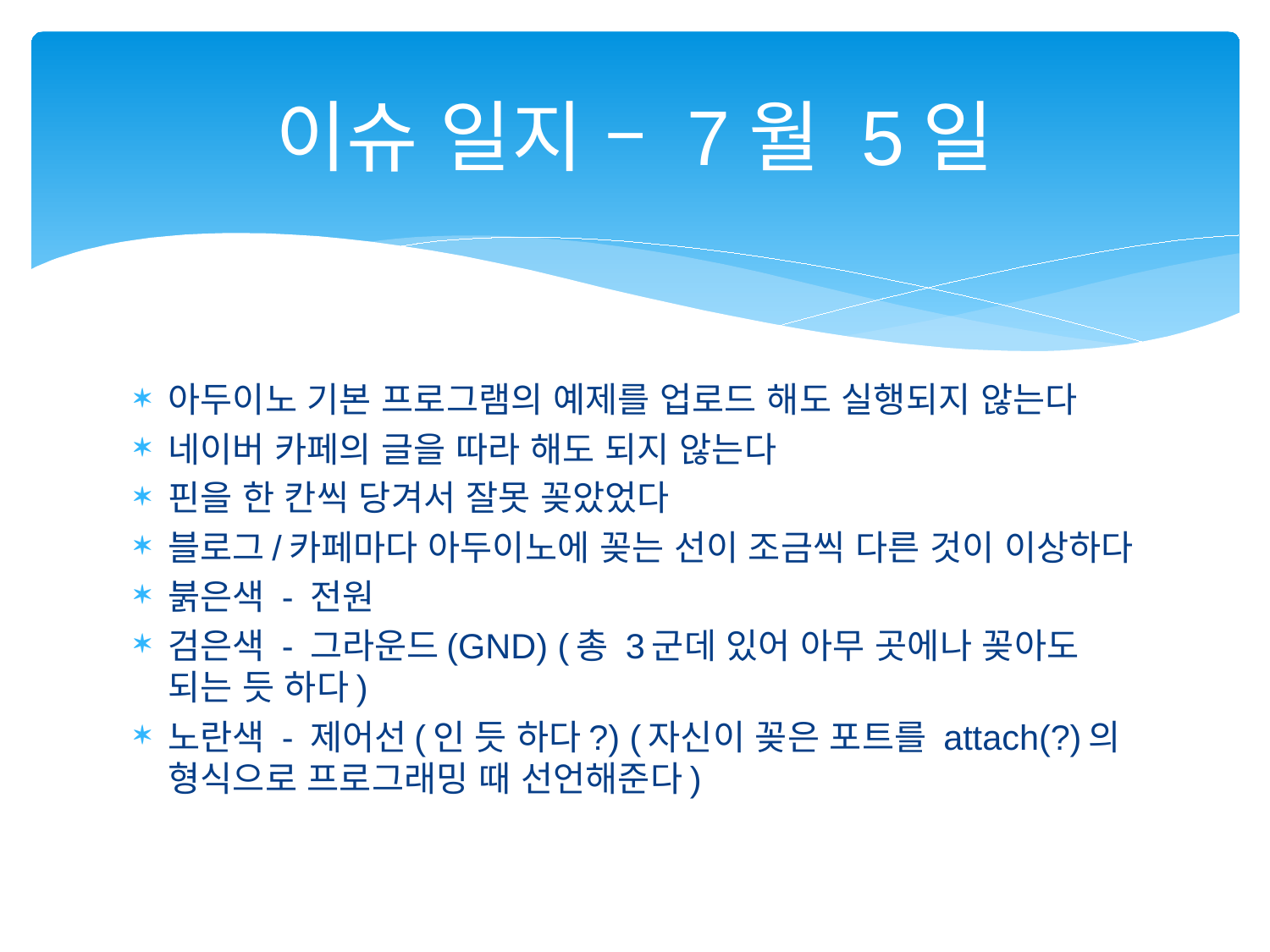

# 이슈 일지 – 7월 5일
아두이노 기본 프로그램의 예제를 업로드 해도 실행되지 않는다
네이버 카페의 글을 따라 해도 되지 않는다
핀을 한 칸씩 당겨서 잘못 꽂았었다
블로그/카페마다 아두이노에 꽂는 선이 조금씩 다른 것이 이상하다
붉은색 - 전원
검은색 - 그라운드(GND) (총 3군데 있어 아무 곳에나 꽂아도 되는 듯 하다)
노란색 - 제어선(인 듯 하다?) (자신이 꽂은 포트를 attach(?)의 형식으로 프로그래밍 때 선언해준다)